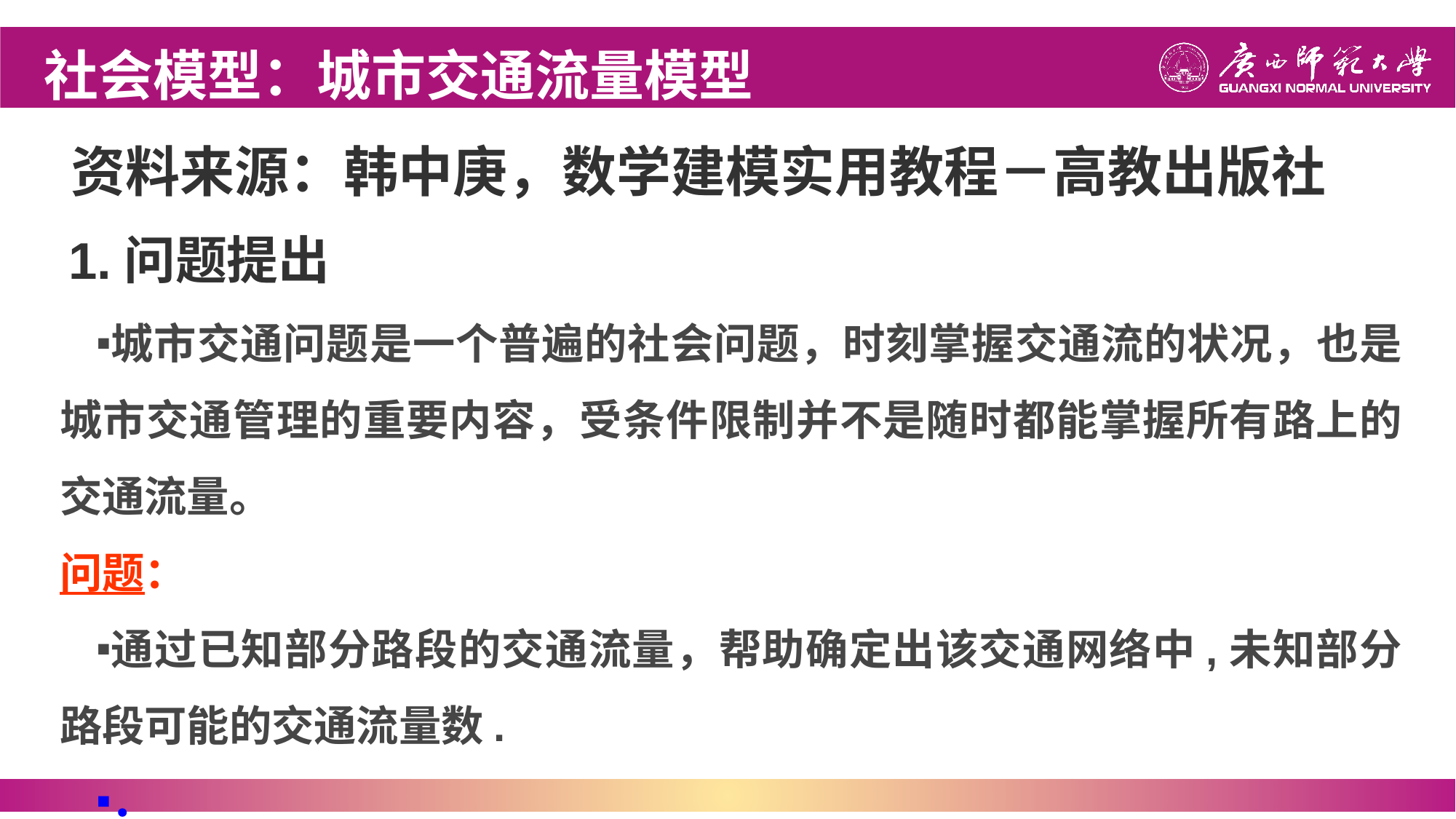

社会模型：城市交通流量模型
资料来源：韩中庚，数学建模实用教程－高教出版社
# 1.问题提出
城市交通问题是一个普遍的社会问题，时刻掌握交通流的状况，也是城市交通管理的重要内容，受条件限制并不是随时都能掌握所有路上的交通流量。
问题：
通过已知部分路段的交通流量，帮助确定出该交通网络中,未知部分路段可能的交通流量数.
．